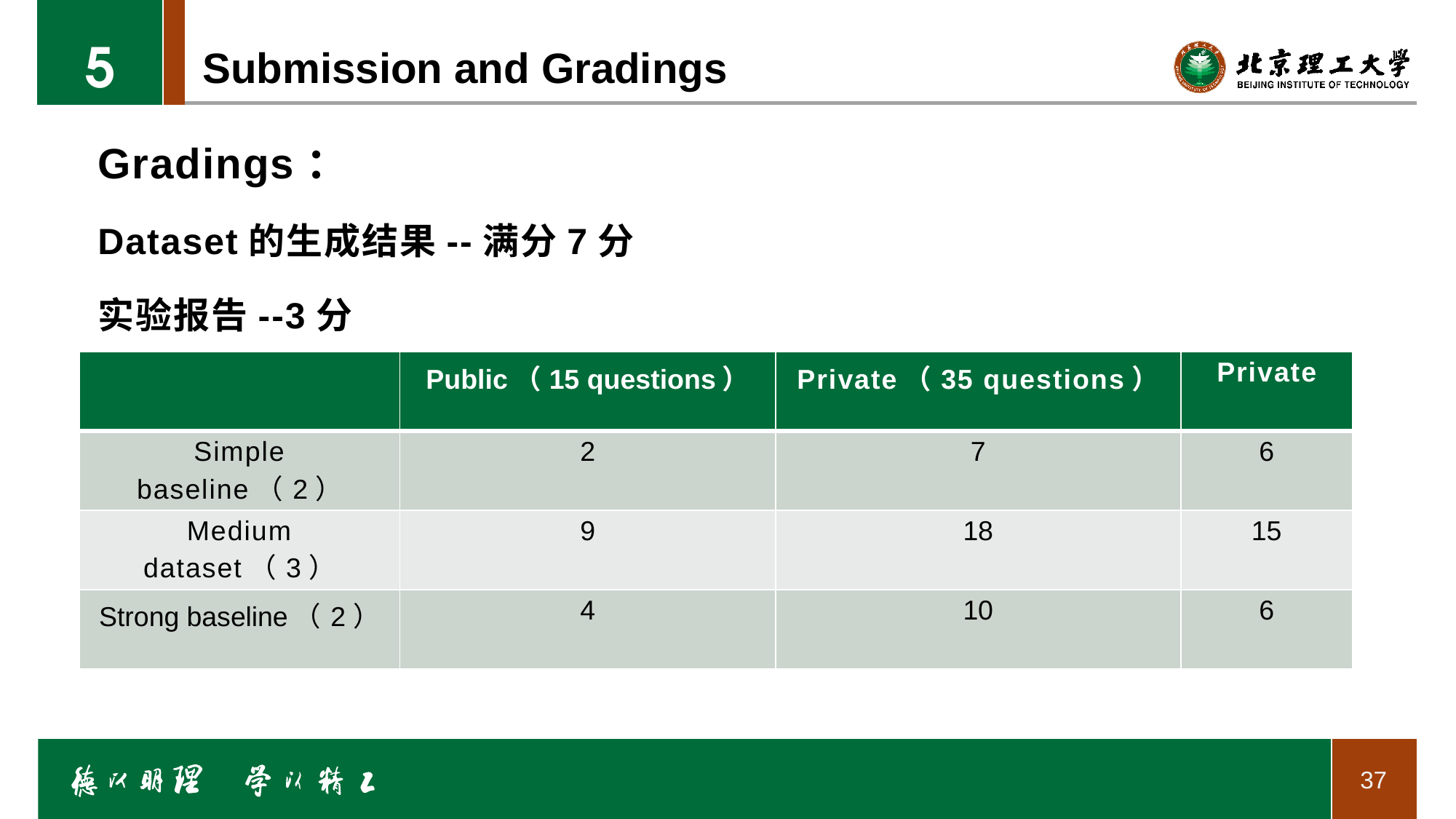

5
# Submission and Gradings
Gradings：
Dataset的生成结果--满分7分
实验报告--3分

|  | Public（15 questions） | Private（35 questions） | Private |
| --- | --- | --- | --- |
| Simple baseline（2） | 2 | 7 | 6 |
| Medium dataset（3） | 9 | 18 | 15 |
| Strong baseline（2） | 4 | 10 | 6 |